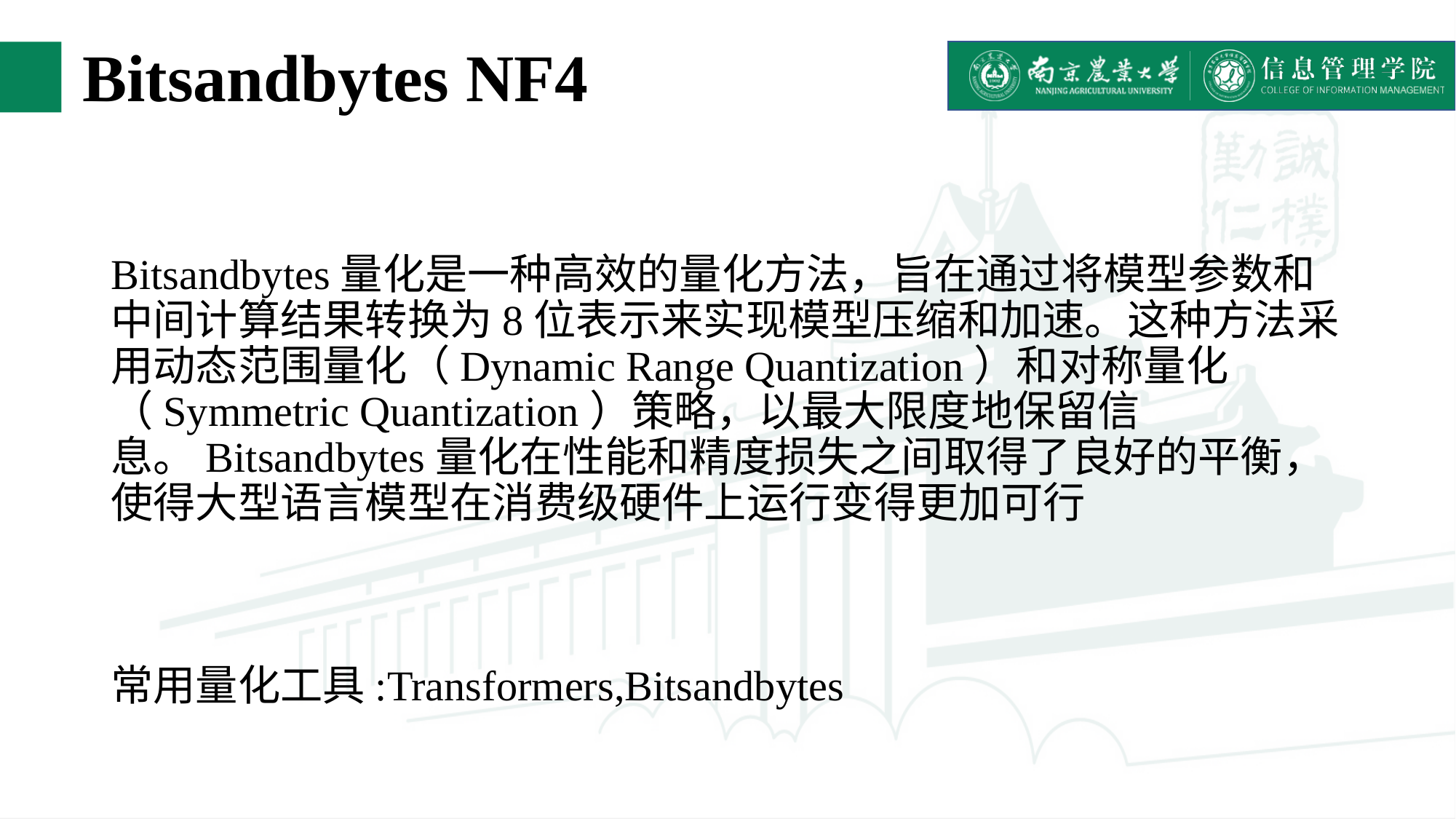

# Bitsandbytes NF4

Bitsandbytes量化是一种高效的量化方法，旨在通过将模型参数和中间计算结果转换为8位表示来实现模型压缩和加速。这种方法采用动态范围量化（Dynamic Range Quantization）和对称量化（Symmetric Quantization）策略，以最大限度地保留信息。Bitsandbytes量化在性能和精度损失之间取得了良好的平衡，使得大型语言模型在消费级硬件上运行变得更加可行

常用量化工具:Transformers,Bitsandbytes